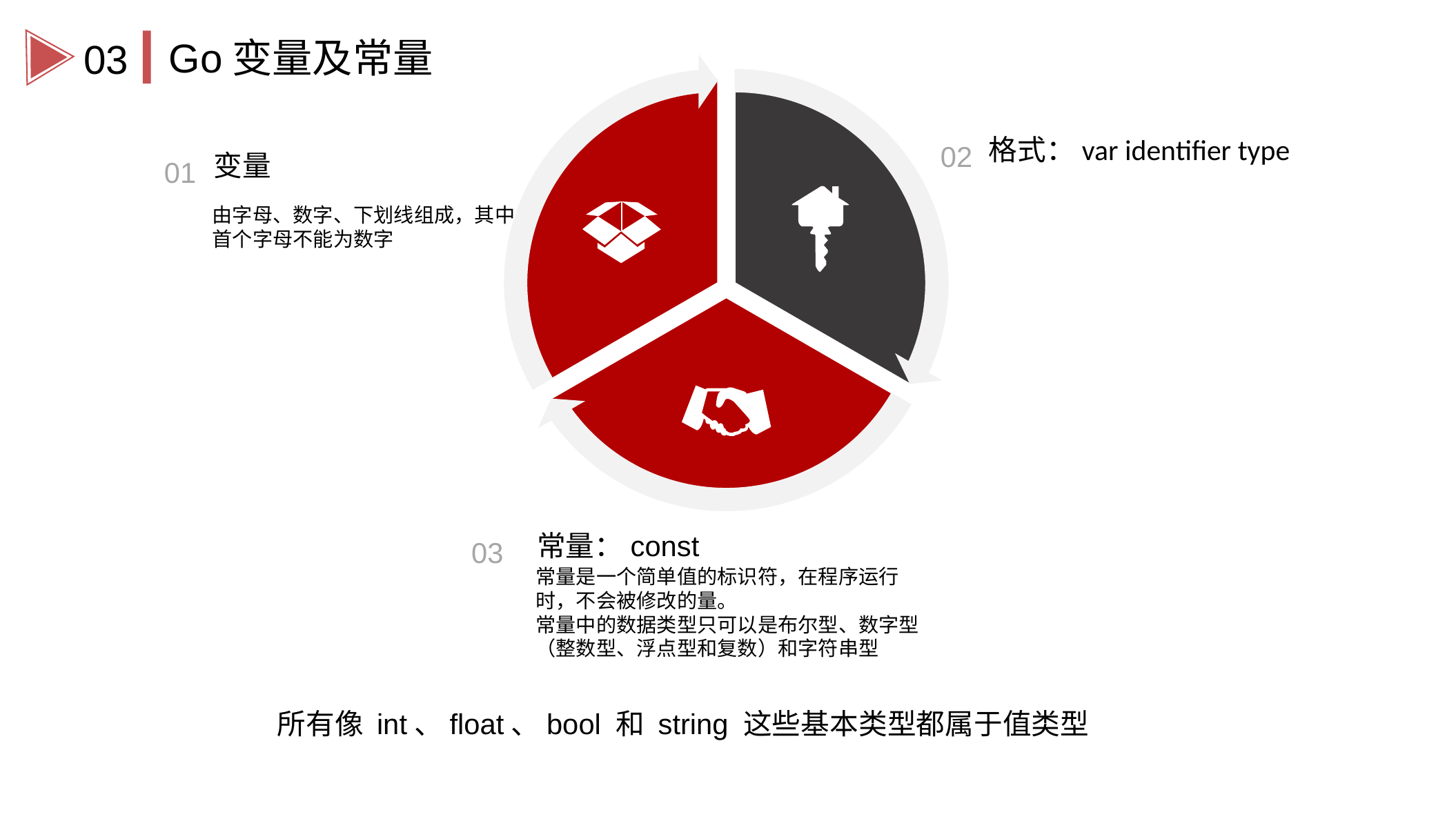

Go变量及常量
03

02
格式：var identifier type
变量
由字母、数字、下划线组成，其中首个字母不能为数字
01

常量：const
常量是一个简单值的标识符，在程序运行时，不会被修改的量。
常量中的数据类型只可以是布尔型、数字型（整数型、浮点型和复数）和字符串型
所有像 int、float、bool 和 string 这些基本类型都属于值类型
03